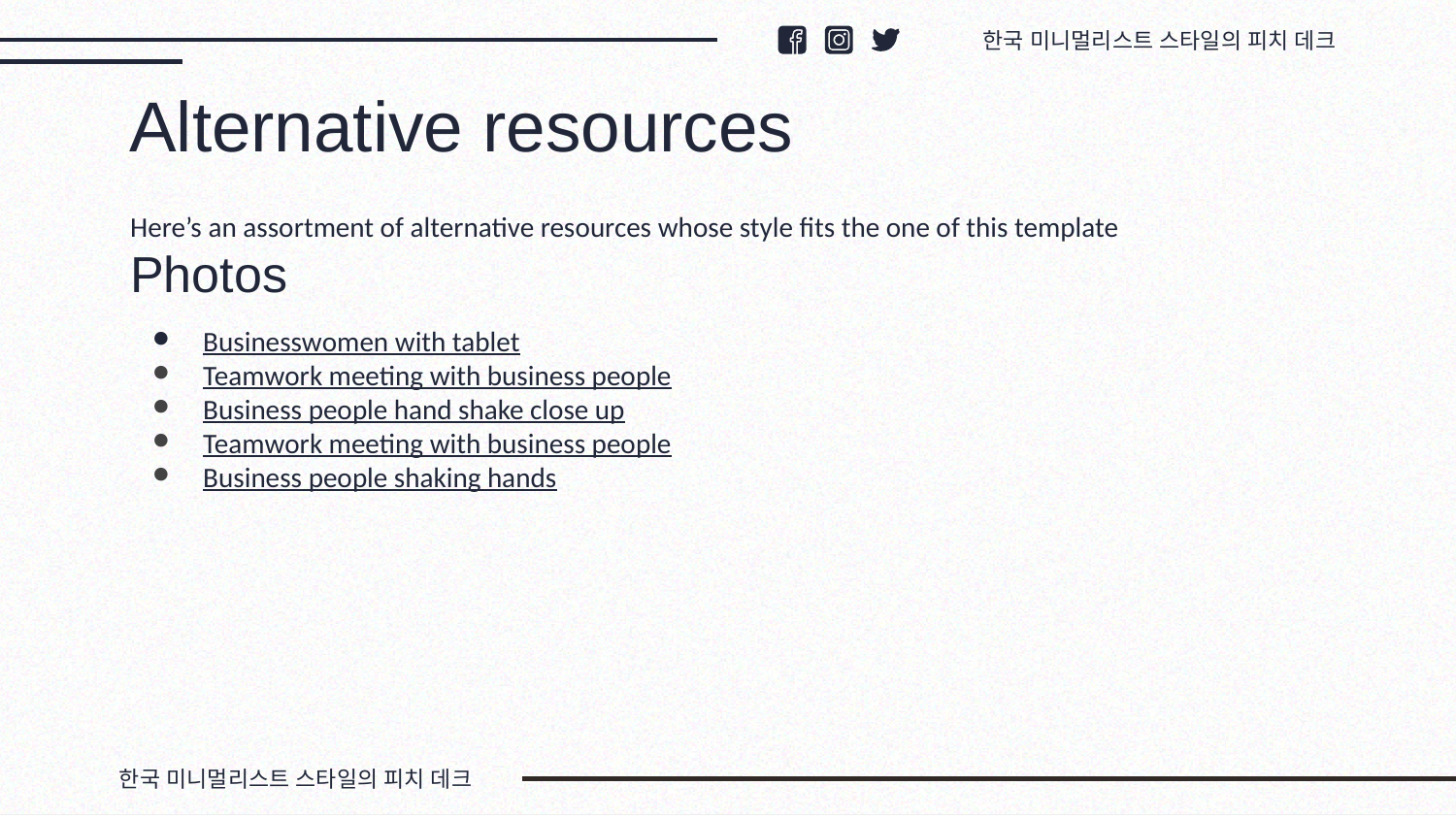

한국 미니멀리스트 스타일의 피치 데크

# Alternative resources
Here’s an assortment of alternative resources whose style fits the one of this template
Photos
Businesswomen with tablet
Teamwork meeting with business people
Business people hand shake close up
Teamwork meeting with business people
Business people shaking hands
한국 미니멀리스트 스타일의 피치 데크